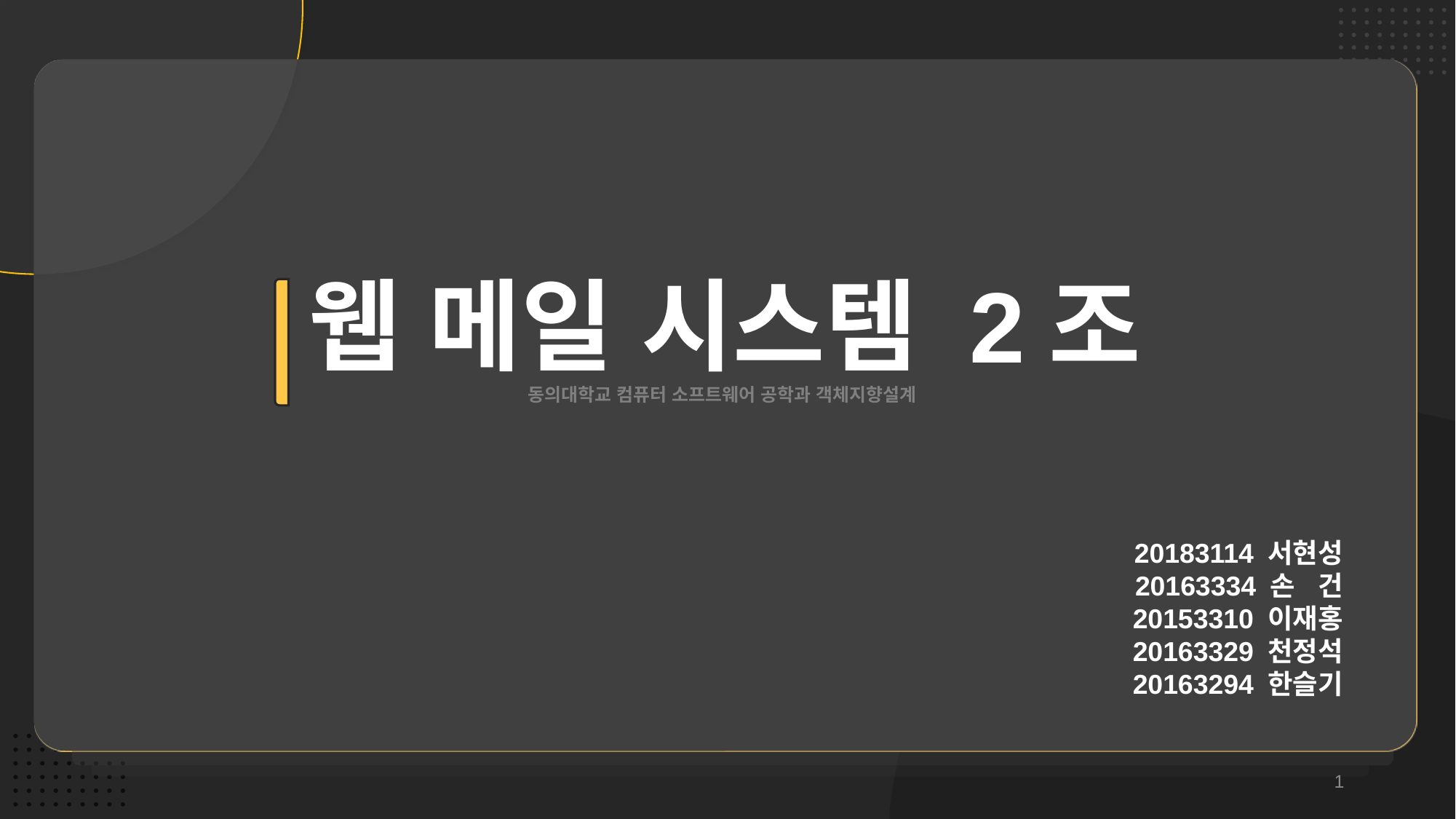

웹 메일 시스템 2조
동의대학교 컴퓨터 소프트웨어 공학과 객체지향설계

20183114 서현성
20163334 손   건
20153310 이재홍
20163329 천정석
20163294 한슬기

1